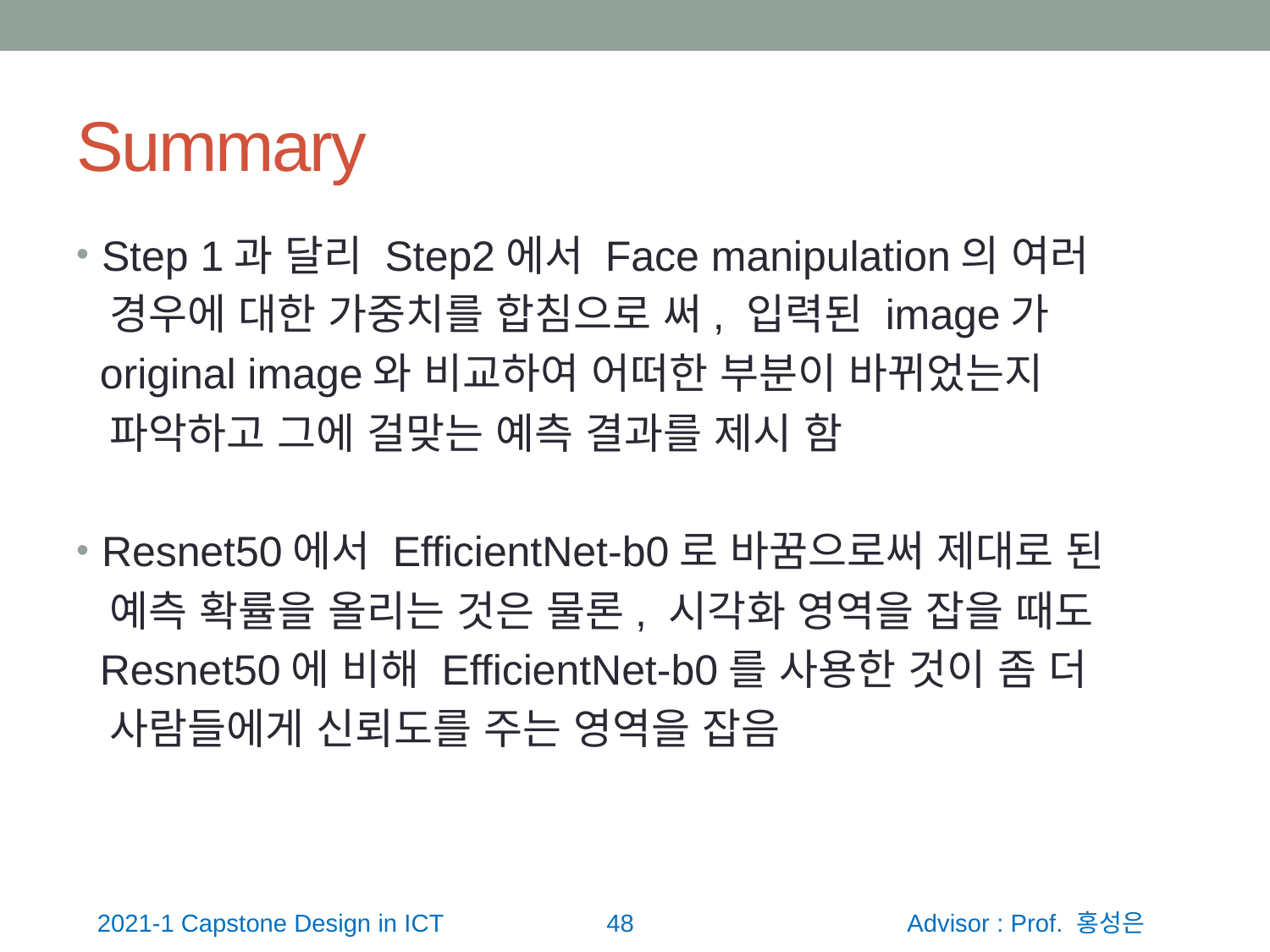

# Summary
Step 1과 달리 Step2에서 Face manipulation의 여러
  경우에 대한 가중치를 합침으로 써, 입력된 image가
  original image와 비교하여 어떠한 부분이 바뀌었는지
  파악하고 그에 걸맞는 예측 결과를 제시 함

Resnet50에서 EfficientNet-b0로 바꿈으로써 제대로 된
  예측 확률을 올리는 것은 물론, 시각화 영역을 잡을 때도
  Resnet50에 비해 EfficientNet-b0를 사용한 것이 좀 더
  사람들에게 신뢰도를 주는 영역을 잡음